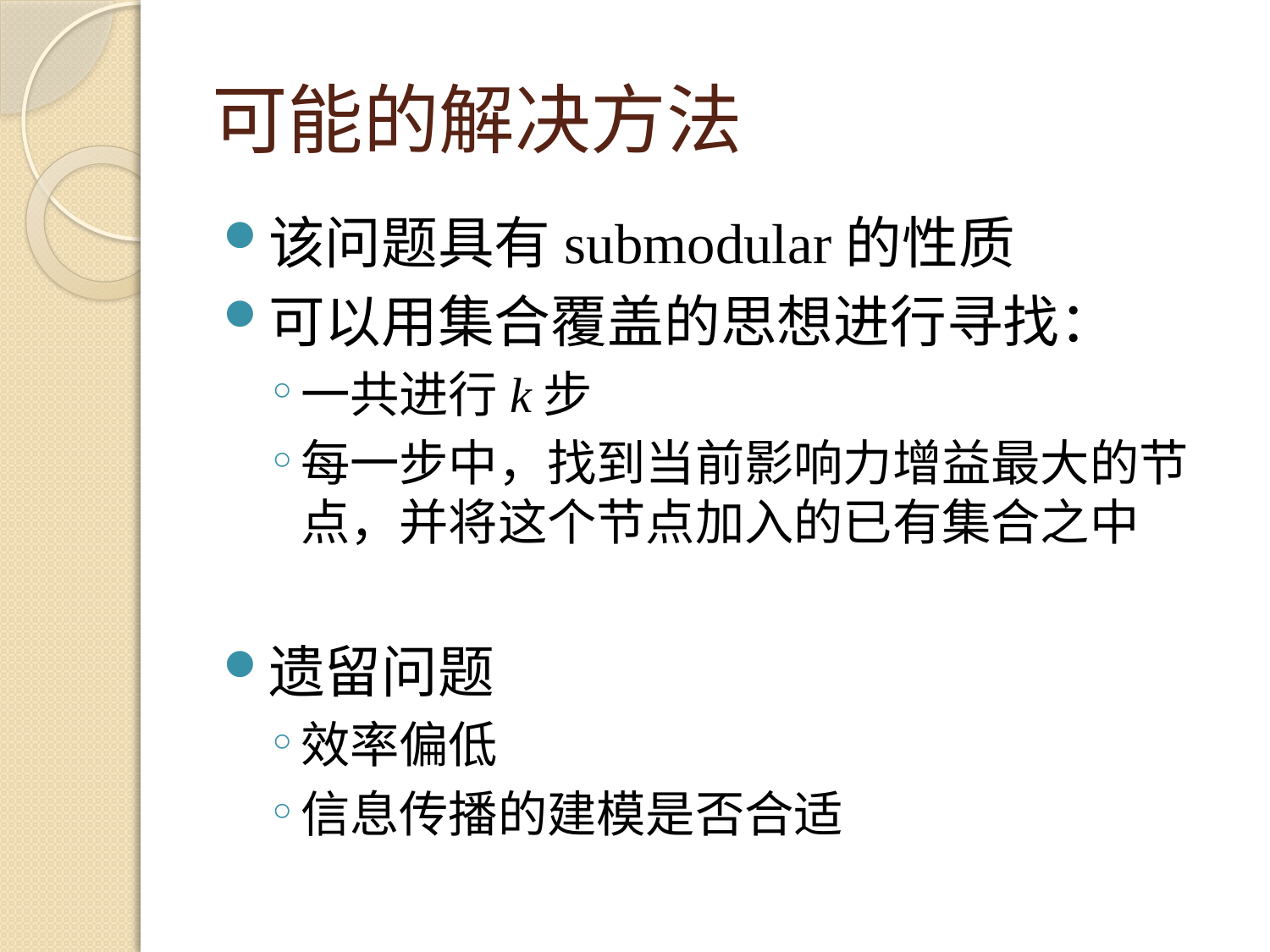

# 可能的解决方法
该问题具有submodular的性质
可以用集合覆盖的思想进行寻找：
一共进行k步
每一步中，找到当前影响力增益最大的节点，并将这个节点加入的已有集合之中

遗留问题
效率偏低
信息传播的建模是否合适